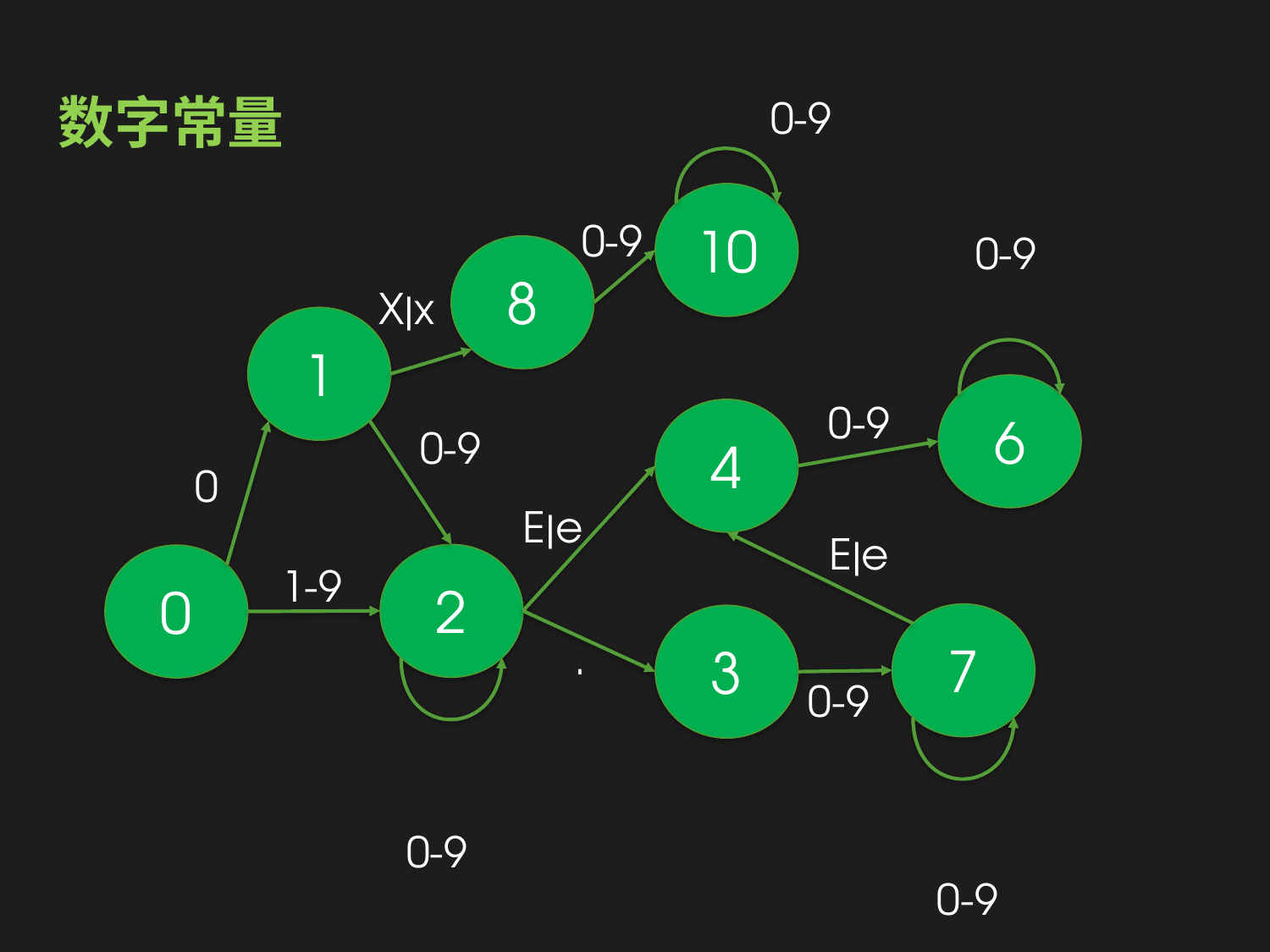

数字常量
0-9
10
0-9
0-9
8
X|x
1
6
0-9
4
0-9
0
E|e
E|e
2
0
1-9
7
3
.
0-9
0-9
0-9